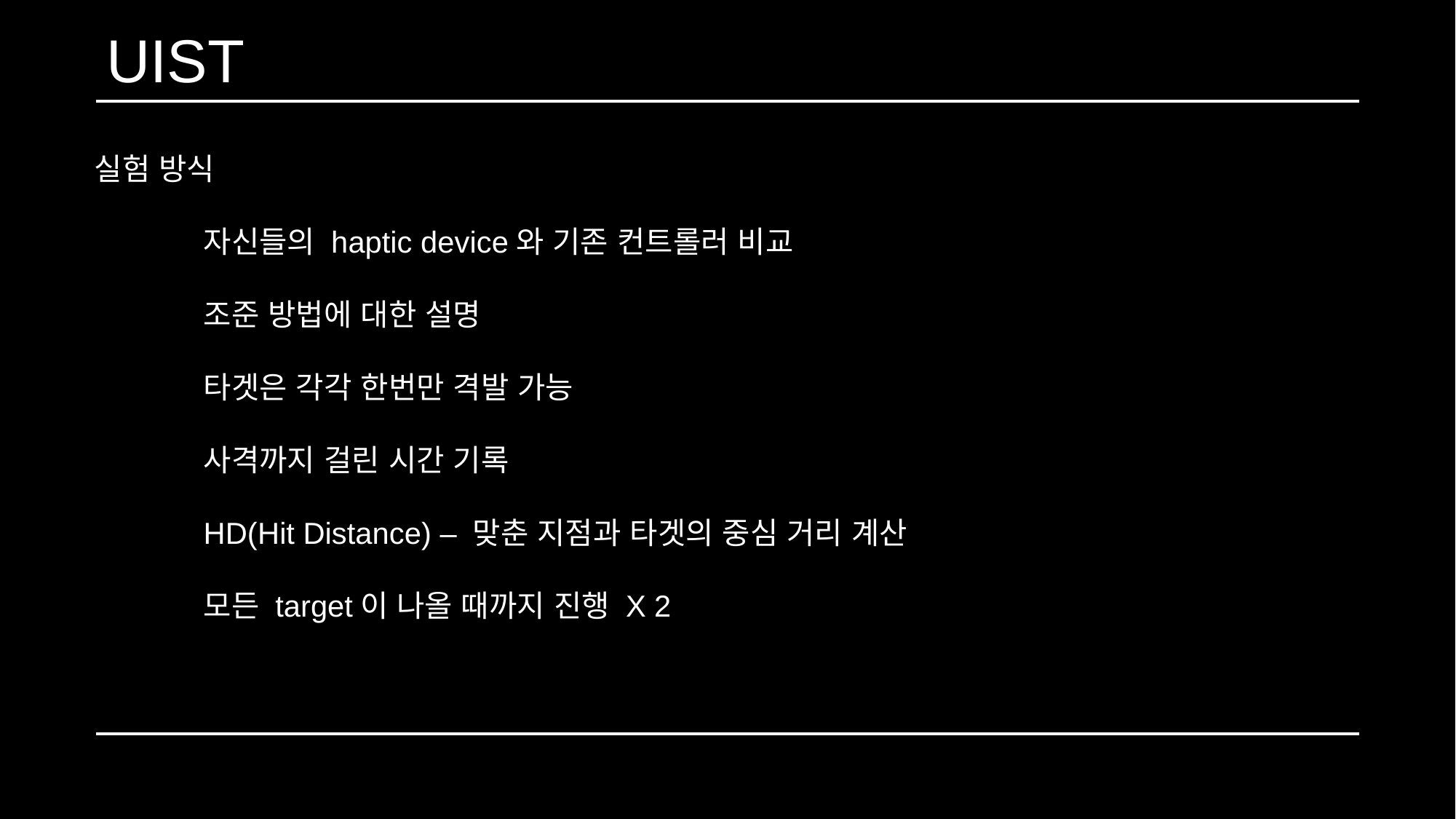

UIST
실험 방식
	자신들의 haptic device와 기존 컨트롤러 비교
	조준 방법에 대한 설명
	타겟은 각각 한번만 격발 가능
	사격까지 걸린 시간 기록
	HD(Hit Distance) – 맞춘 지점과 타겟의 중심 거리 계산
	모든 target이 나올 때까지 진행 X 2